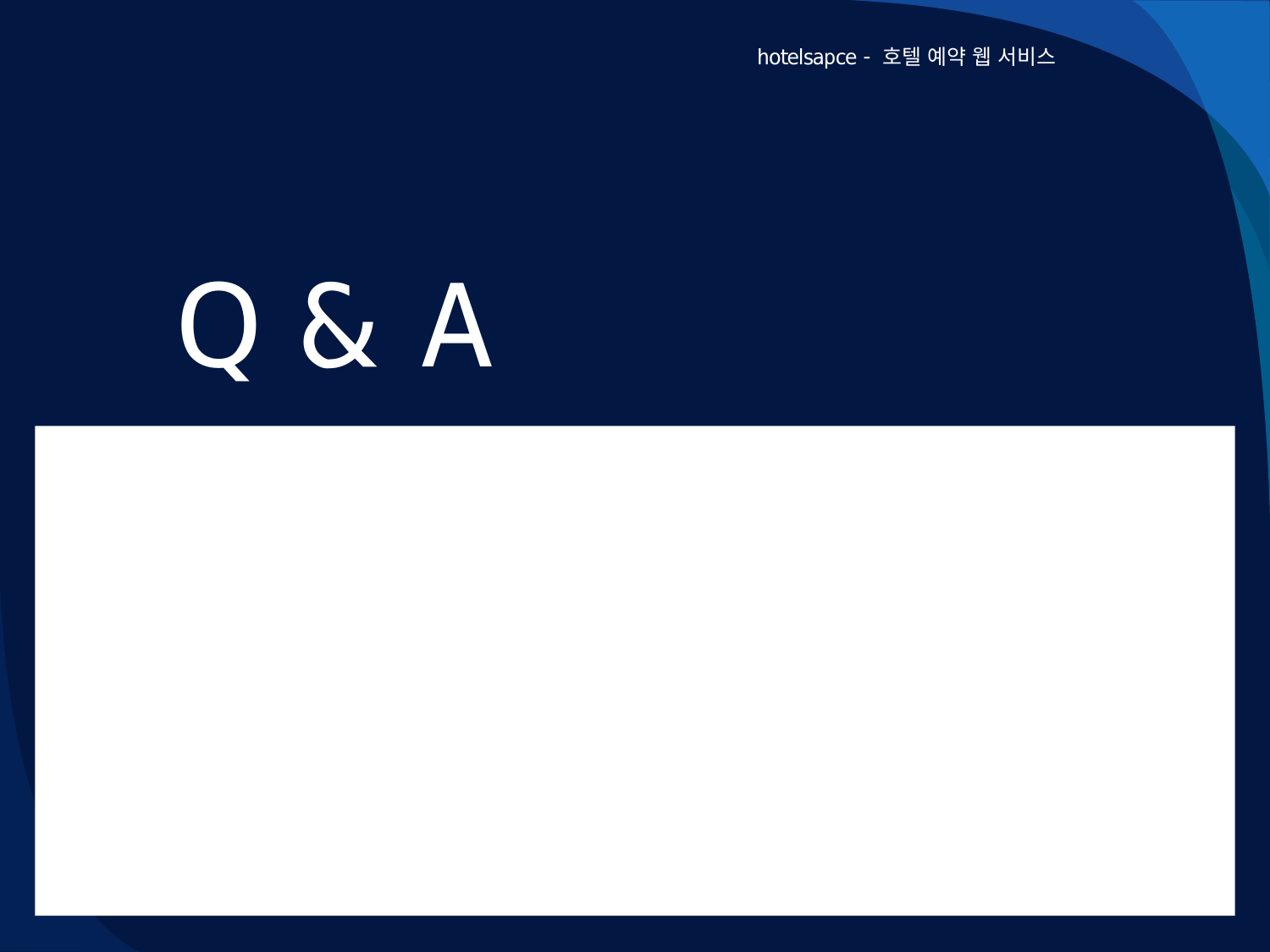

hotelsapce - 호텔 예약 웹 서비스
Q & A